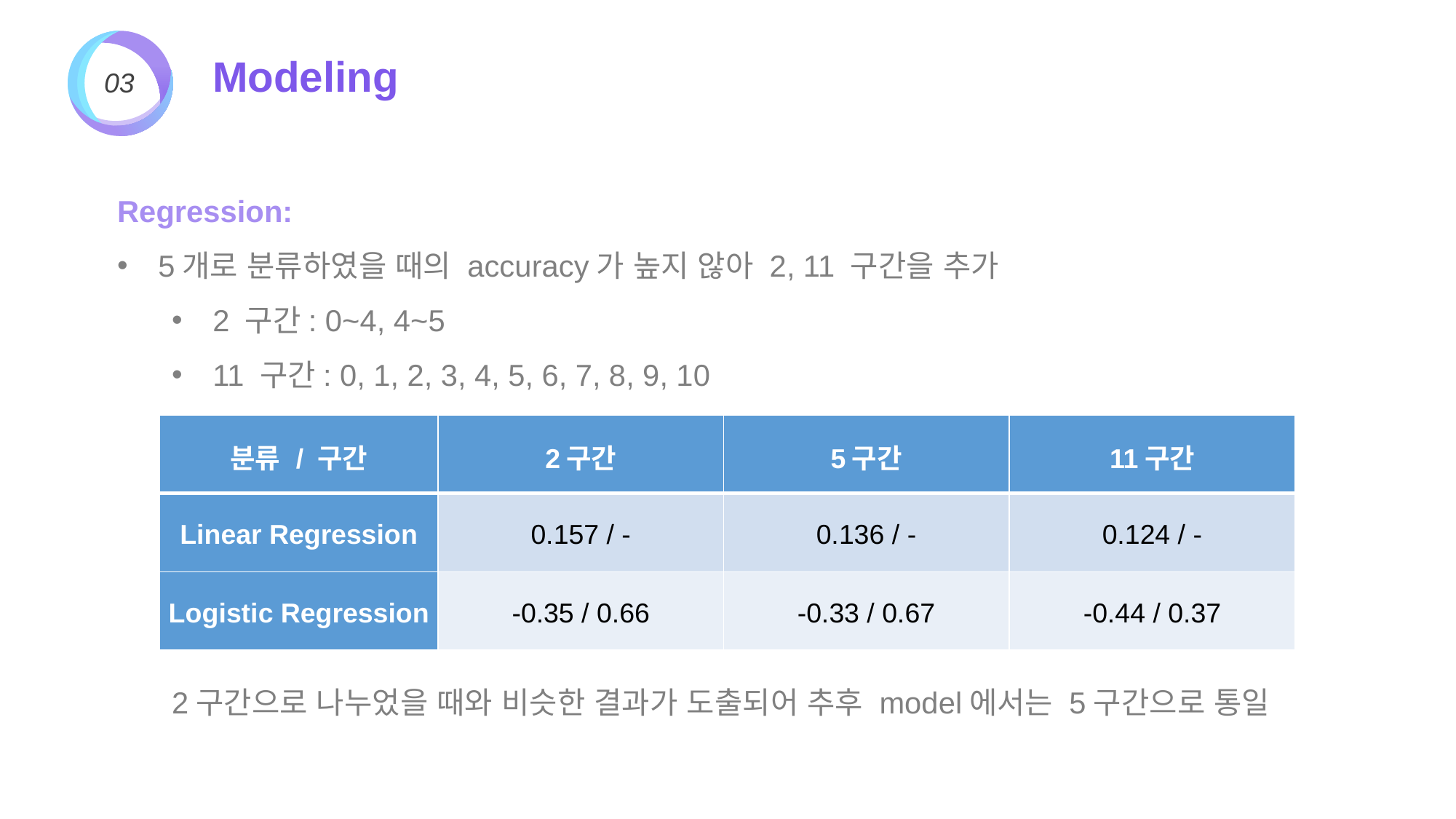

Modeling
03
Regression:
5개로 분류하였을 때의 accuracy가 높지 않아 2, 11 구간을 추가
2 구간: 0~4, 4~5
11 구간: 0, 1, 2, 3, 4, 5, 6, 7, 8, 9, 10

2구간으로 나누었을 때와 비슷한 결과가 도출되어 추후 model에서는 5구간으로 통일

| 분류 / 구간 | 2구간 | 5구간 | 11구간 |
| --- | --- | --- | --- |
| Linear Regression | 0.157 / - | 0.136 / - | 0.124 / - |
| Logistic Regression | -0.35 / 0.66 | -0.33 / 0.67 | -0.44 / 0.37 |